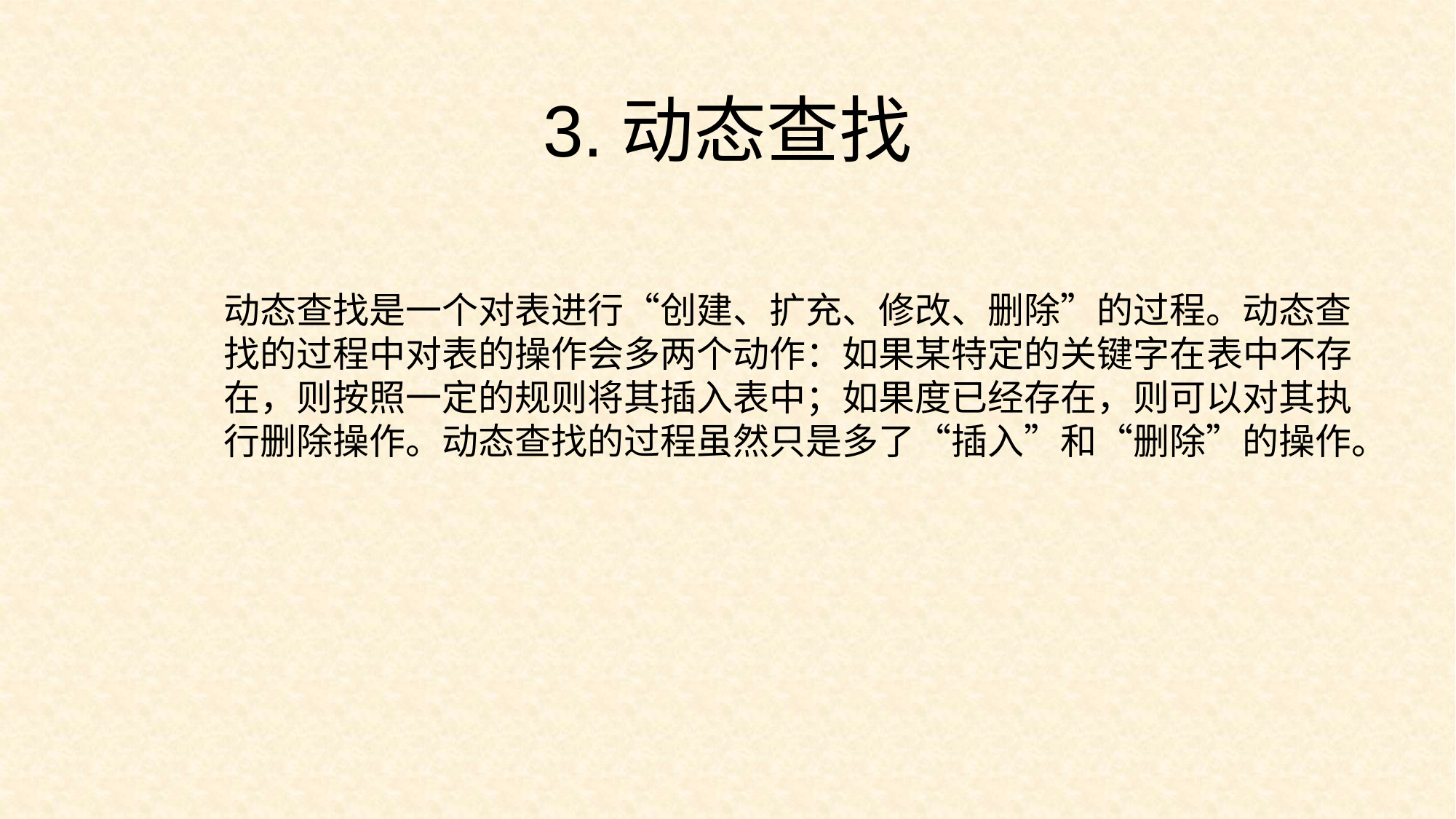

3.动态查找
动态查找是一个对表进行“创建、扩充、修改、删除”的过程。动态查找的过程中对表的操作会多两个动作：如果某特定的关键字在表中不存在，则按照一定的规则将其插入表中；如果度已经存在，则可以对其执行删除操作。动态查找的过程虽然只是多了“插入”和“删除”的操作。